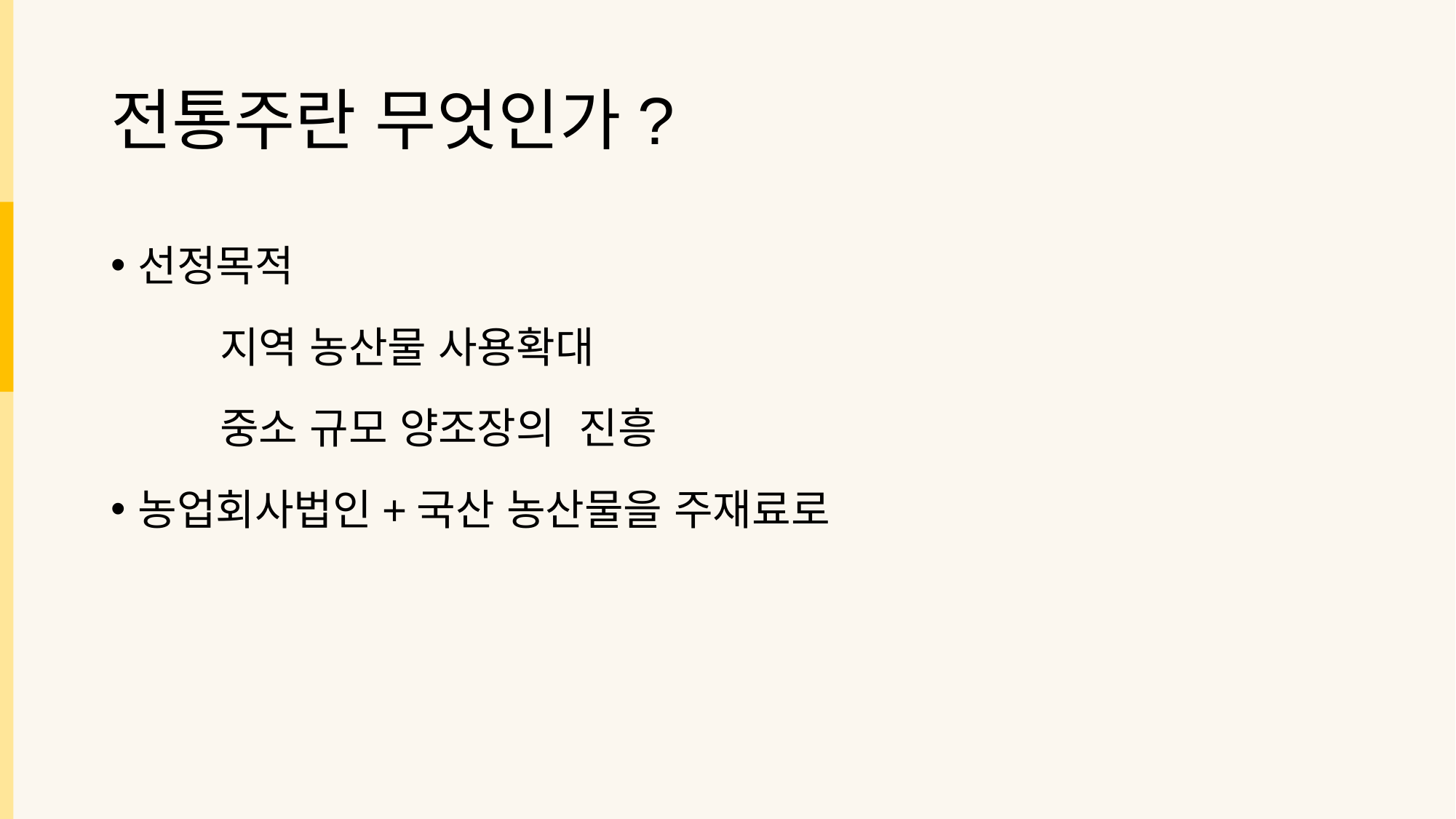

# 전통주란 무엇인가?

선정목적
	지역 농산물 사용확대
	중소 규모 양조장의  진흥
농업회사법인+국산 농산물을 주재료로